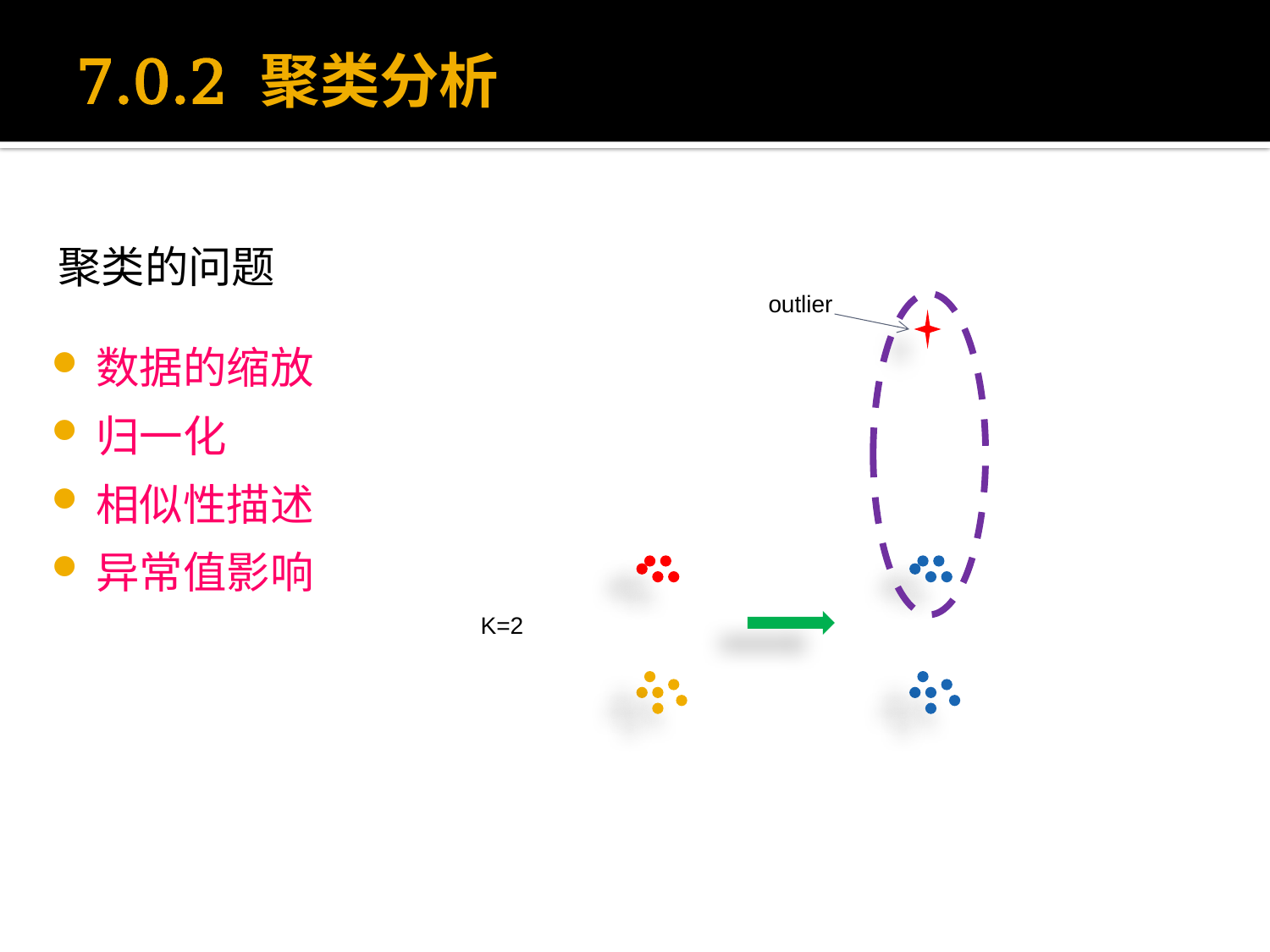

# 7.0.2 聚类分析
聚类的问题

outlier

数据的缩放
归一化
相似性描述
异常值影响

K=2